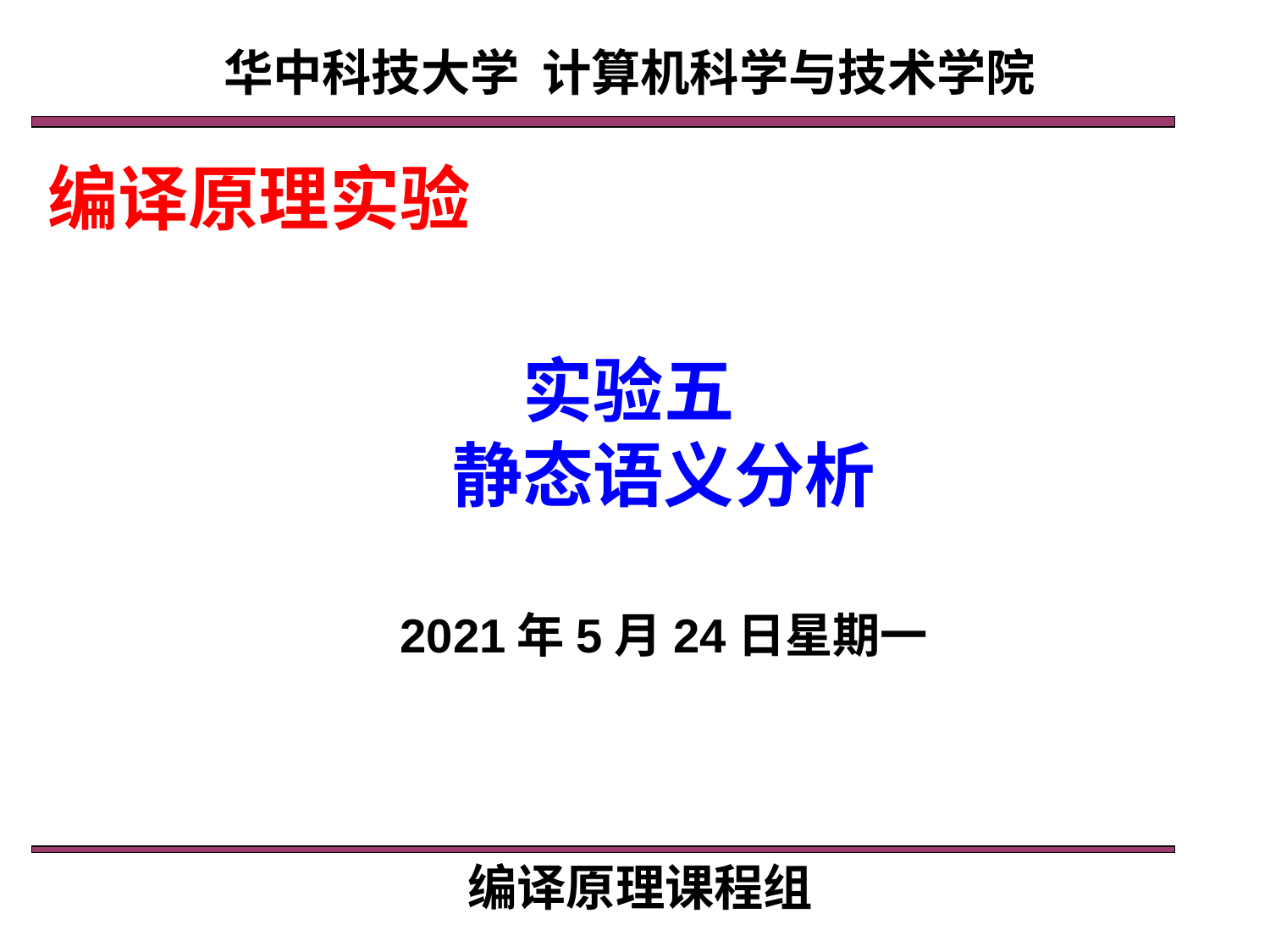

华中科技大学  计算机科学与技术学院
编译原理实验
实验五
静态语义分析
2021年5月24日星期一
编译原理课程组